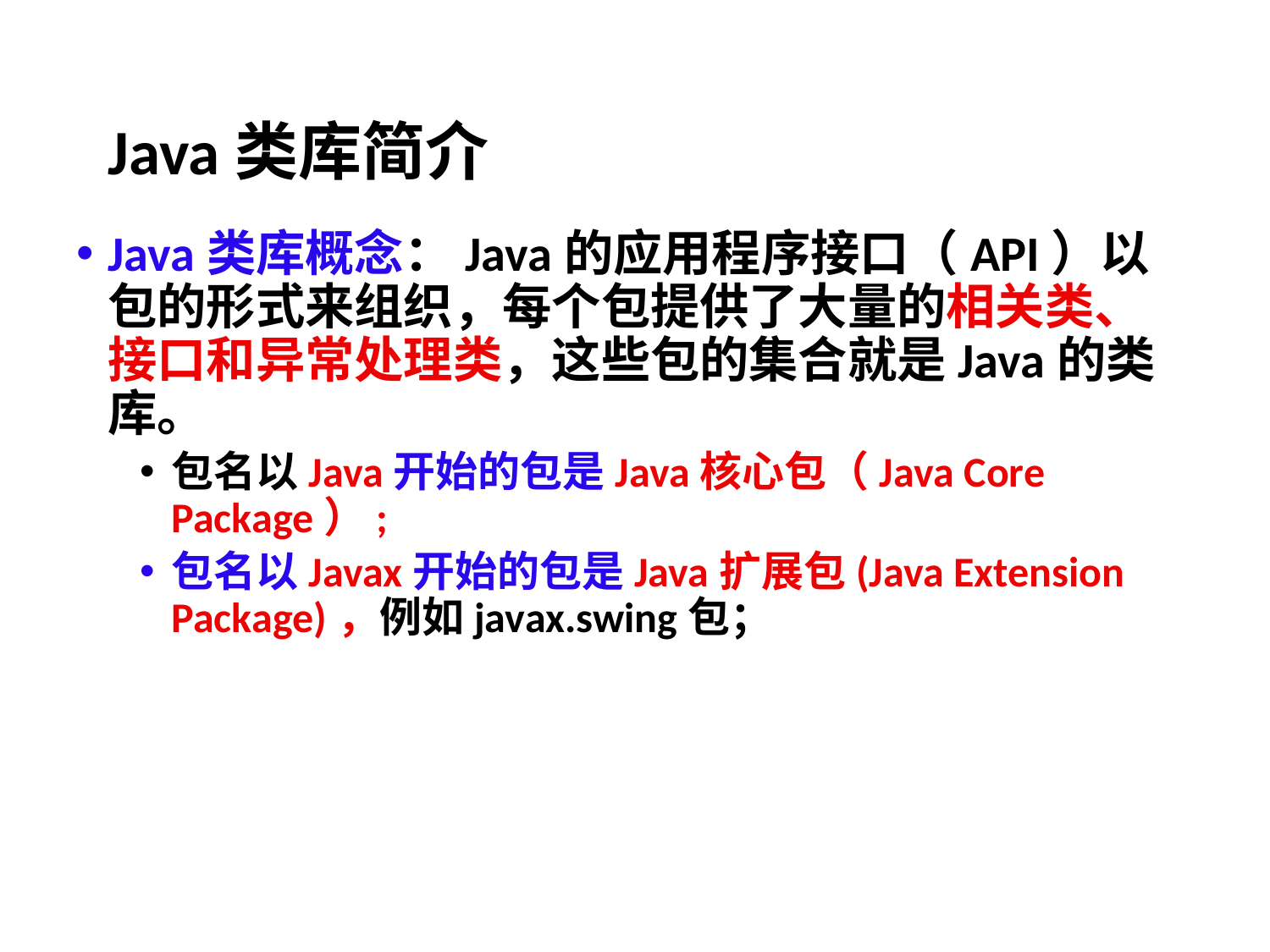

# Java类库简介
Java类库概念：Java的应用程序接口（API）以包的形式来组织，每个包提供了大量的相关类、接口和异常处理类，这些包的集合就是Java的类库。
包名以Java开始的包是Java核心包（Java Core Package）;
包名以Javax开始的包是Java扩展包(Java Extension Package)，例如javax.swing包；